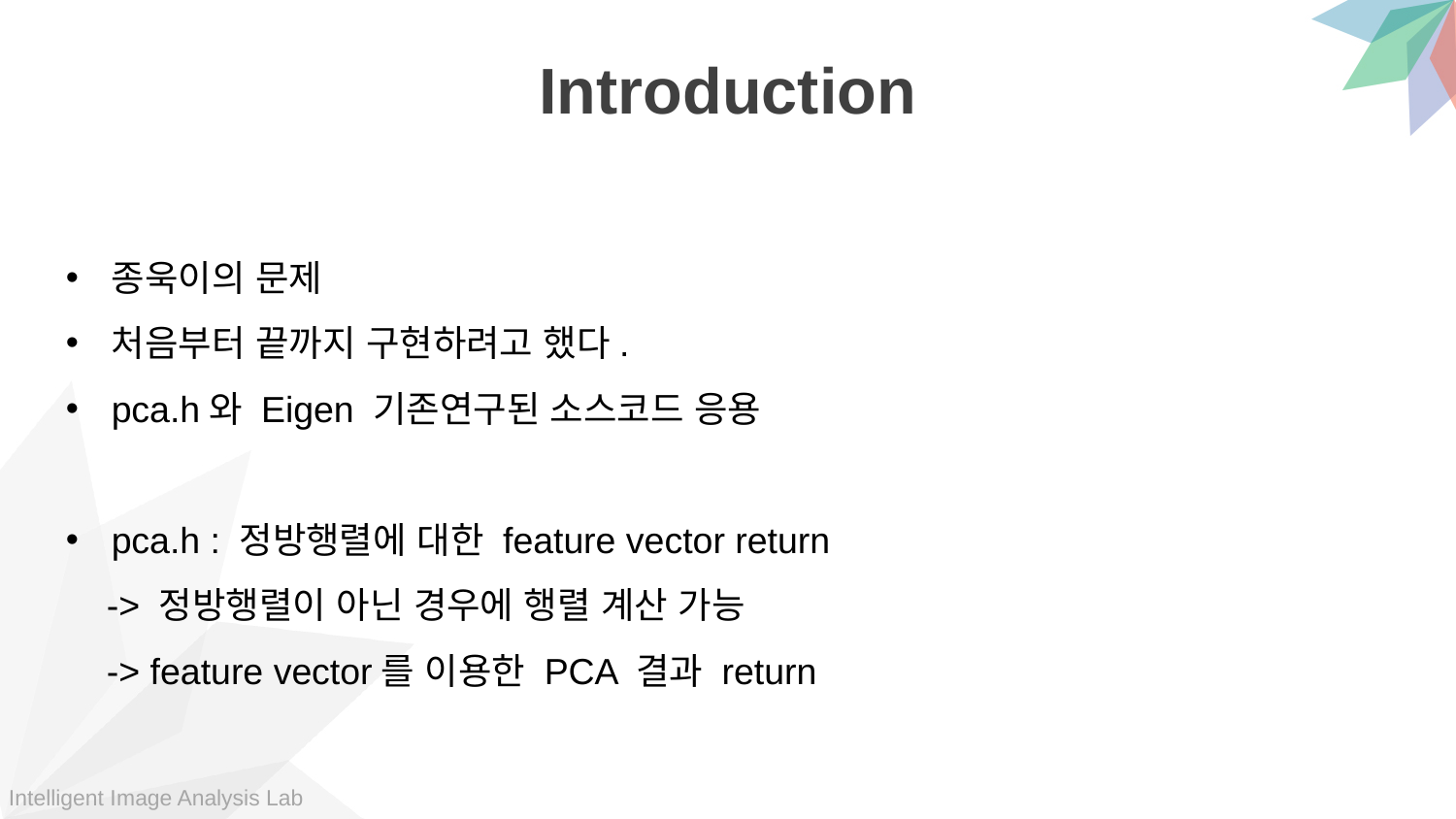

Introduction
종욱이의 문제
처음부터 끝까지 구현하려고 했다.
pca.h와 Eigen 기존연구된 소스코드 응용

pca.h : 정방행렬에 대한 feature vector return
    -> 정방행렬이 아닌 경우에 행렬 계산 가능
    -> feature vector를 이용한 PCA 결과 return